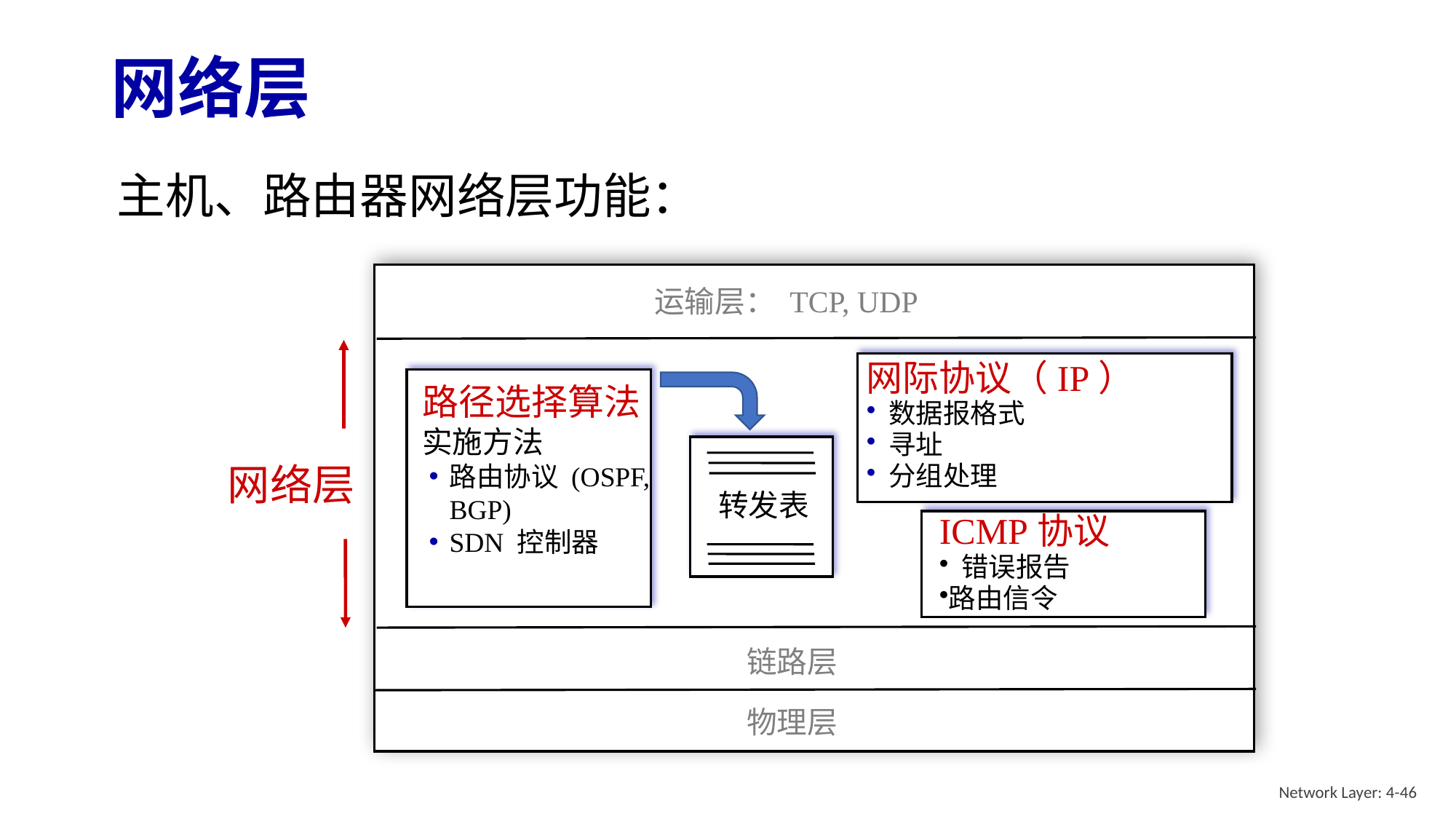

# 网络层
主机、路由器网络层功能：

运输层： TCP, UDP

网际协议（IP）
 数据报格式
 寻址
 分组处理

路径选择算法
实施方法
路由协议 (OSPF, BGP)
SDN 控制器

转发表

网络层
ICMP协议
 错误报告
路由信令

链路层

物理层
Network Layer: 4-46